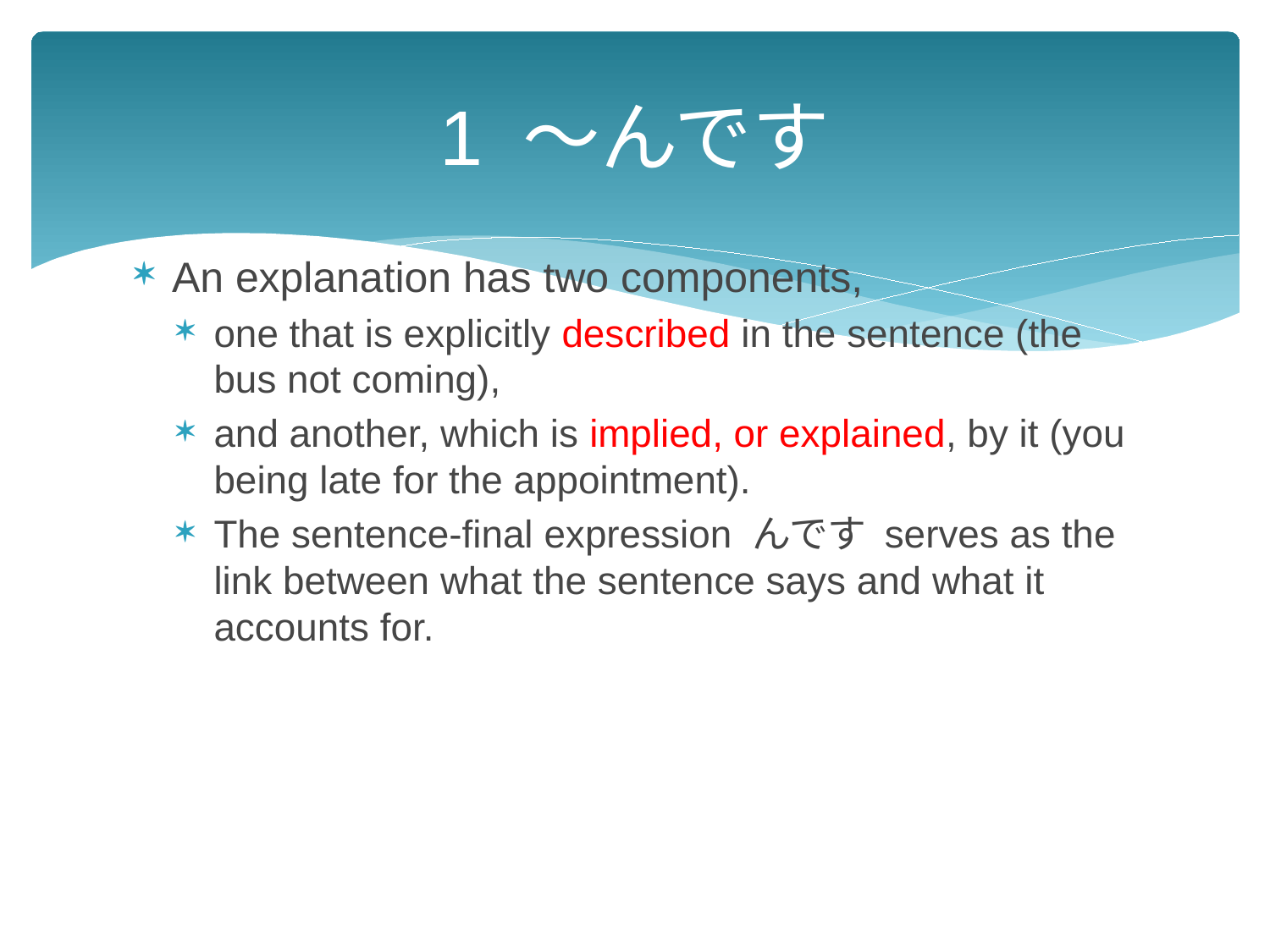

# 1 ～んです
An explanation has two components,
one that is explicitly described in the sentence (the bus not coming),
and another, which is implied, or explained, by it (you being late for the appointment).
The sentence-final expression んです serves as the link between what the sentence says and what it accounts for.